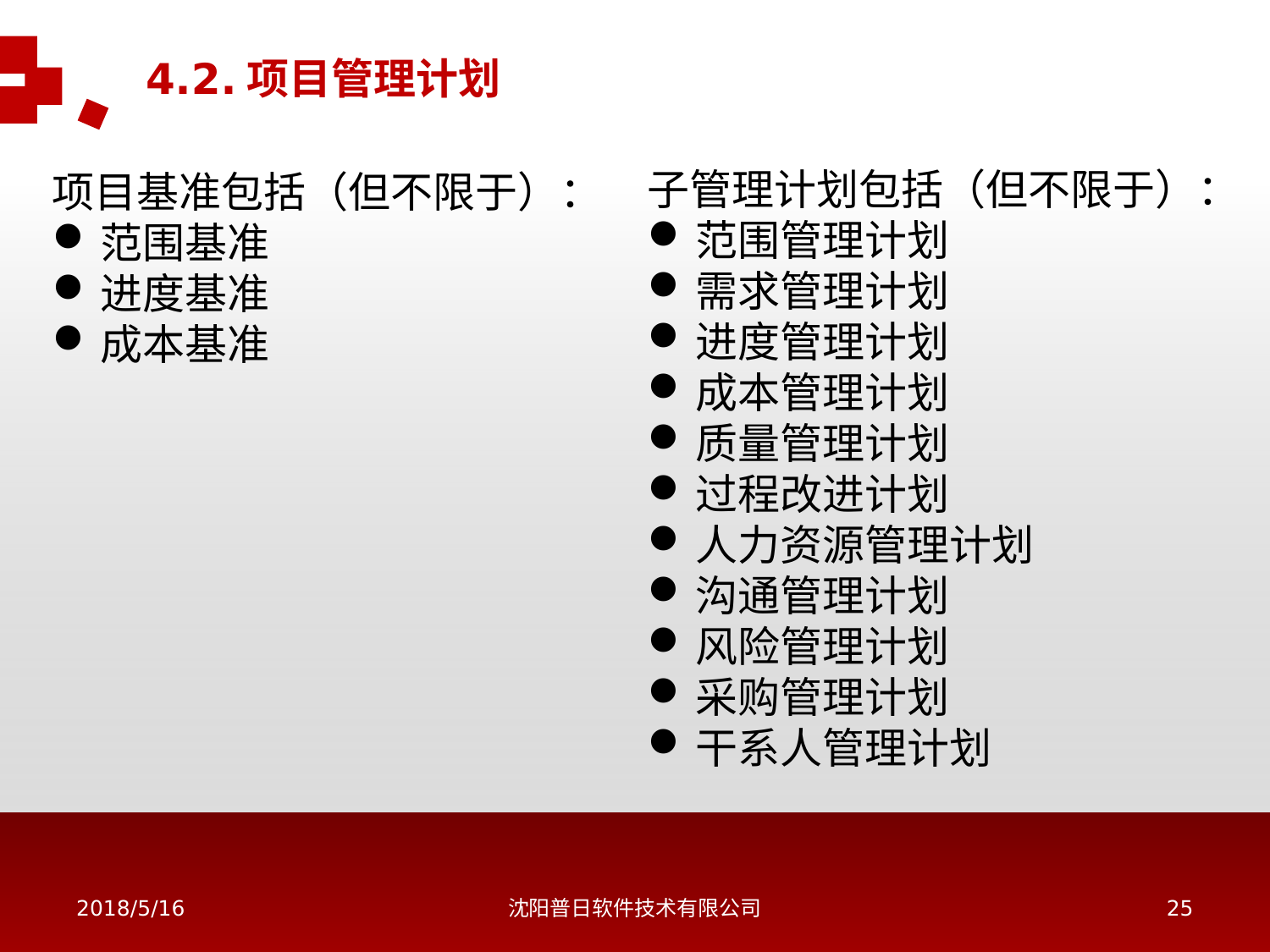

4.2.项目管理计划
子管理计划包括（但不限于）：
范围管理计划
需求管理计划
进度管理计划
成本管理计划
质量管理计划
过程改进计划
人力资源管理计划
沟通管理计划
风险管理计划
采购管理计划
干系人管理计划
项目基准包括（但不限于）：
范围基准
进度基准
成本基准
2018/5/16
沈阳普日软件技术有限公司
25